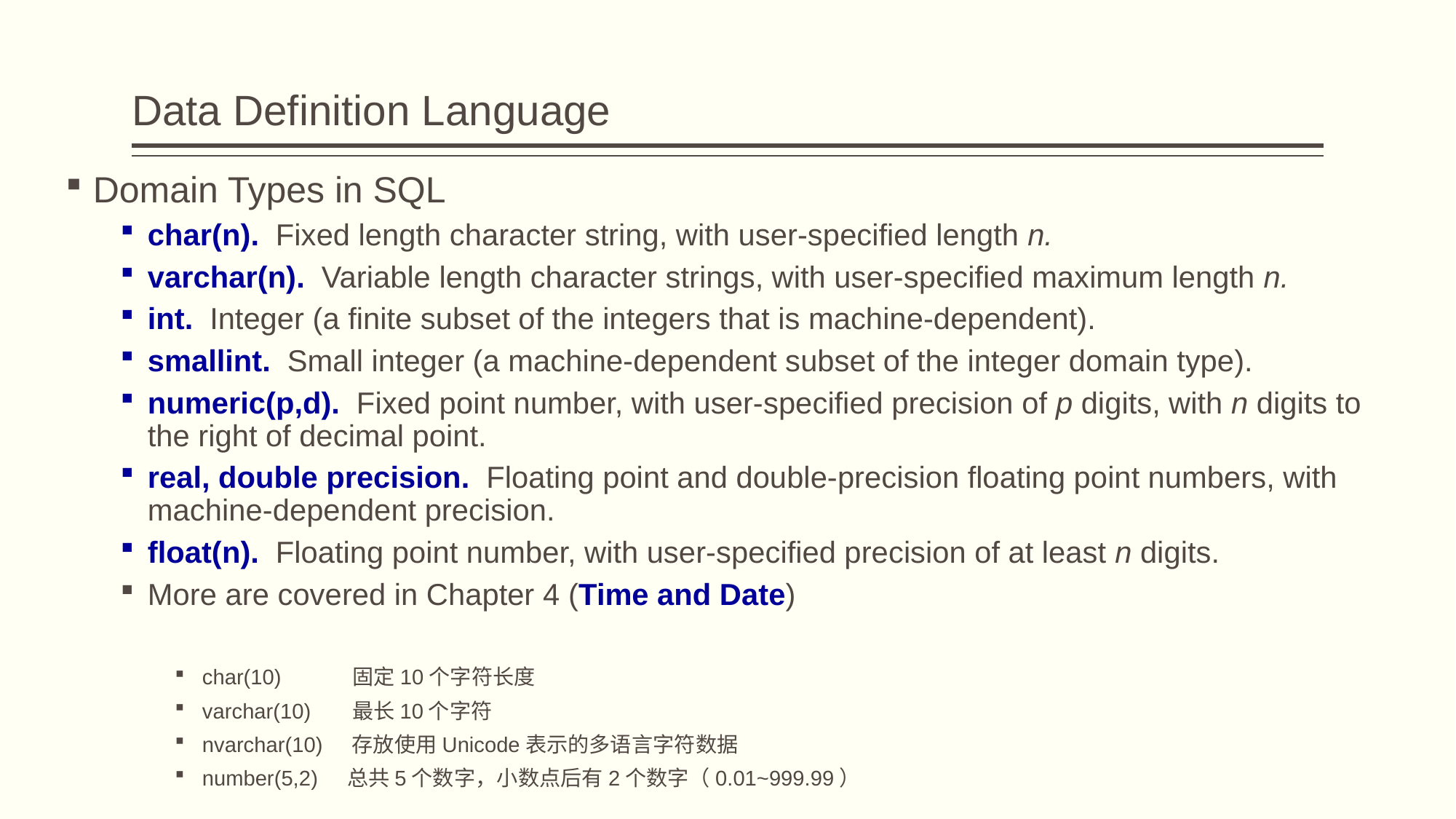

# Data Definition Language
Domain Types in SQL
char(n).  Fixed length character string, with user-specified length n.
varchar(n).  Variable length character strings, with user-specified maximum length n.
int.  Integer (a finite subset of the integers that is machine-dependent).
smallint.  Small integer (a machine-dependent subset of the integer domain type).
numeric(p,d).  Fixed point number, with user-specified precision of p digits, with n digits to the right of decimal point.
real, double precision.  Floating point and double-precision floating point numbers, with machine-dependent precision.
float(n).  Floating point number, with user-specified precision of at least n digits.
More are covered in Chapter 4 (Time and Date)

char(10)           固定10个字符长度
varchar(10)      最长10个字符
nvarchar(10)    存放使用Unicode表示的多语言字符数据
number(5,2)    总共5个数字，小数点后有2个数字（0.01~999.99）